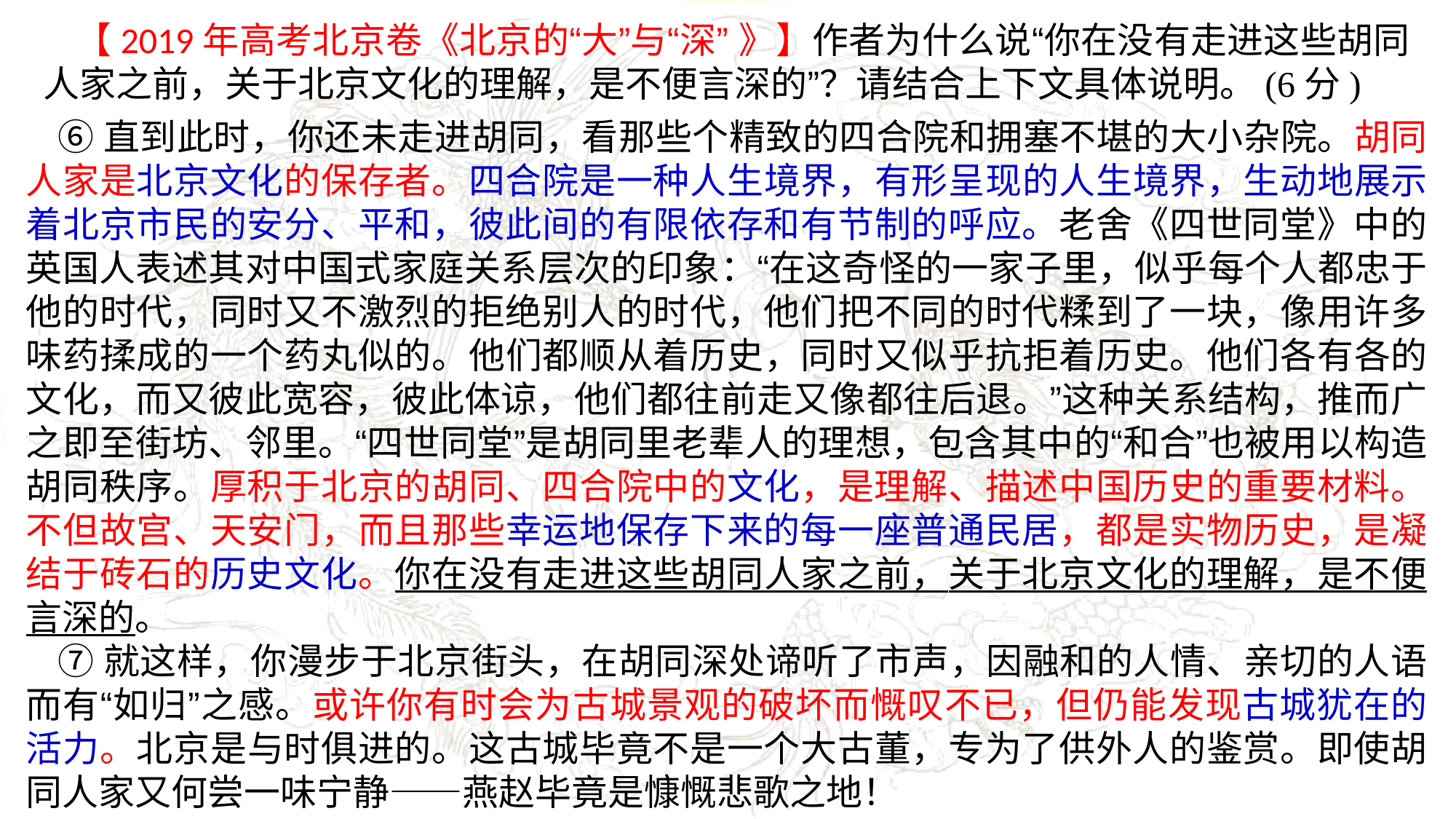

【2019年高考北京卷《北京的“大”与“深” 》】作者为什么说“你在没有走进这些胡同人家之前，关于北京文化的理解，是不便言深的”？请结合上下文具体说明。(6分)
⑥直到此时，你还未走进胡同，看那些个精致的四合院和拥塞不堪的大小杂院。胡同人家是北京文化的保存者。四合院是一种人生境界，有形呈现的人生境界，生动地展示着北京市民的安分、平和，彼此间的有限依存和有节制的呼应。老舍《四世同堂》中的英国人表述其对中国式家庭关系层次的印象：“在这奇怪的一家子里，似乎每个人都忠于他的时代，同时又不激烈的拒绝别人的时代，他们把不同的时代糅到了一块，像用许多味药揉成的一个药丸似的。他们都顺从着历史，同时又似乎抗拒着历史。他们各有各的文化，而又彼此宽容，彼此体谅，他们都往前走又像都往后退。”这种关系结构，推而广之即至街坊、邻里。“四世同堂”是胡同里老辈人的理想，包含其中的“和合”也被用以构造胡同秩序。厚积于北京的胡同、四合院中的文化，是理解、描述中国历史的重要材料。不但故宫、天安门，而且那些幸运地保存下来的每一座普通民居，都是实物历史，是凝结于砖石的历史文化。你在没有走进这些胡同人家之前，关于北京文化的理解，是不便言深的。
⑦就这样，你漫步于北京街头，在胡同深处谛听了市声，因融和的人情、亲切的人语而有“如归”之感。或许你有时会为古城景观的破坏而慨叹不已，但仍能发现古城犹在的活力。北京是与时俱进的。这古城毕竟不是一个大古董，专为了供外人的鉴赏。即使胡同人家又何尝一味宁静——燕赵毕竟是慷慨悲歌之地！